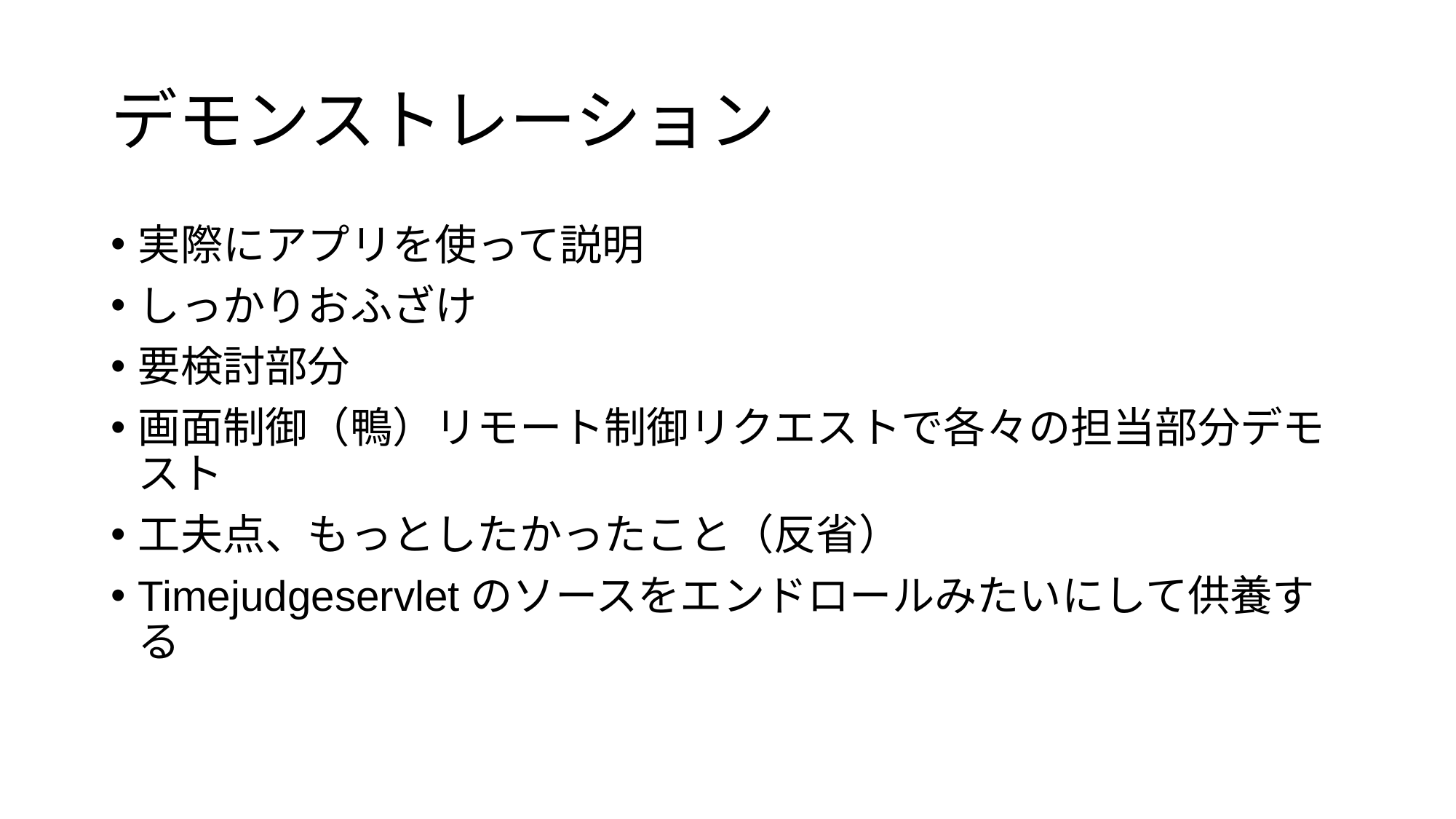

# デモンストレーション
実際にアプリを使って説明
しっかりおふざけ
要検討部分
画面制御（鴨）リモート制御リクエストで各々の担当部分デモスト
工夫点、もっとしたかったこと（反省）
Timejudgeservletのソースをエンドロールみたいにして供養する